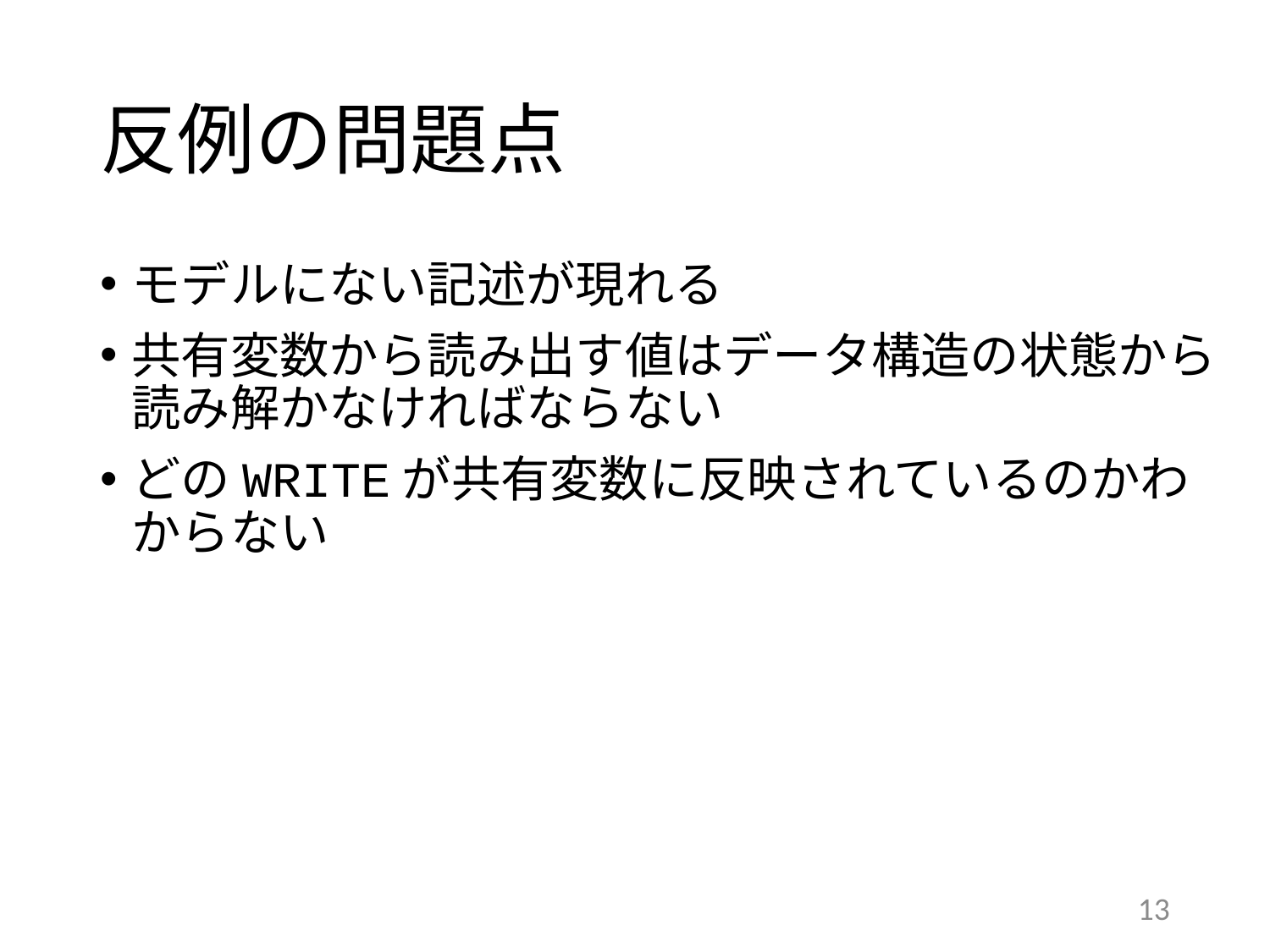

# 反例の問題点
モデルにない記述が現れる
共有変数から読み出す値はデータ構造の状態から読み解かなければならない
どのWRITEが共有変数に反映されているのかわからない
13